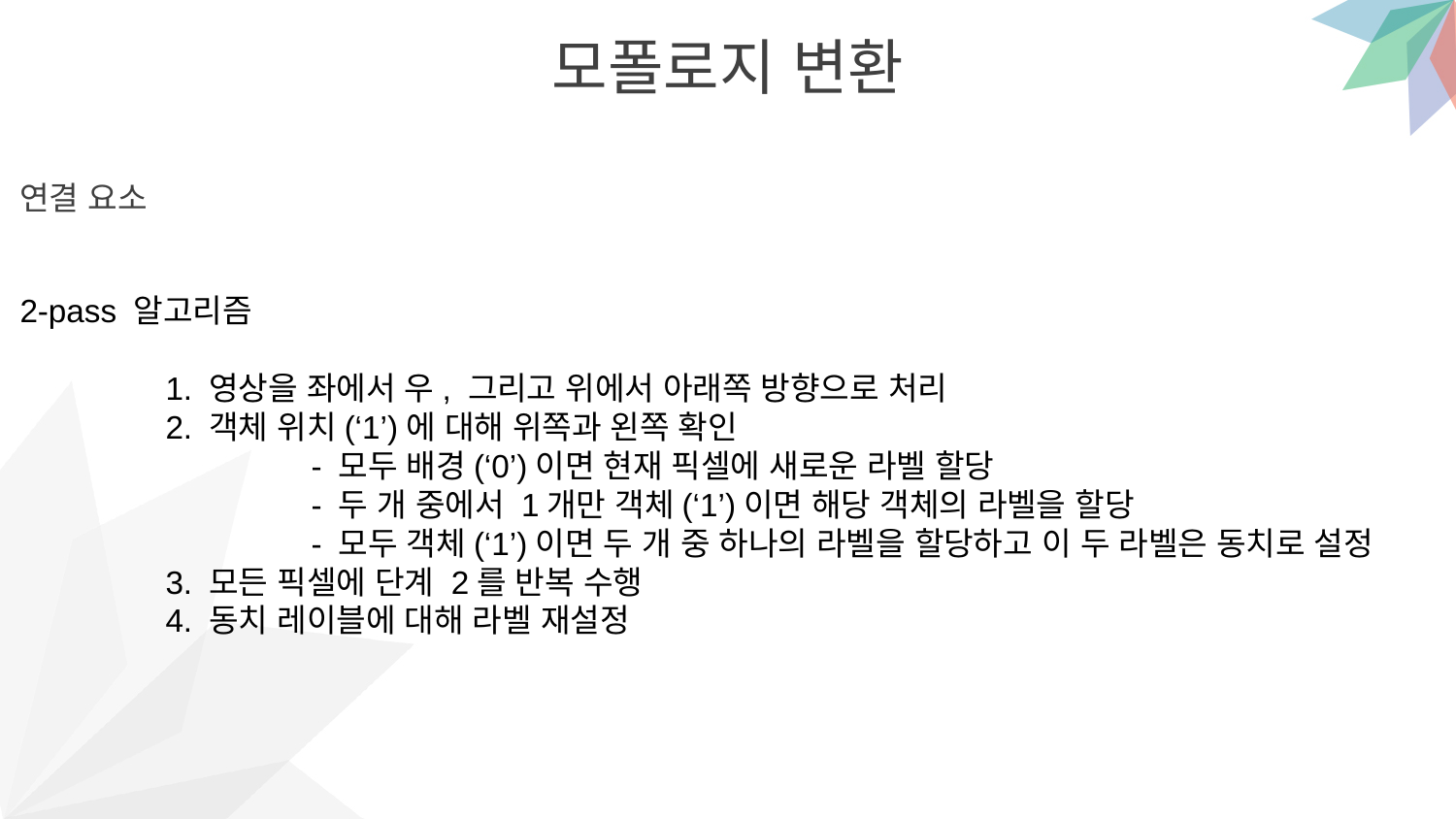

모폴로지 변환
연결 요소
2-pass 알고리즘

	1. 영상을 좌에서 우, 그리고 위에서 아래쪽 방향으로 처리
	2. 객체 위치(‘1’)에 대해 위쪽과 왼쪽 확인
		- 모두 배경(‘0’)이면 현재 픽셀에 새로운 라벨 할당
		- 두 개 중에서 1개만 객체(‘1’)이면 해당 객체의 라벨을 할당
		- 모두 객체(‘1’)이면 두 개 중 하나의 라벨을 할당하고 이 두 라벨은 동치로 설정
	3. 모든 픽셀에 단계 2를 반복 수행
	4. 동치 레이블에 대해 라벨 재설정